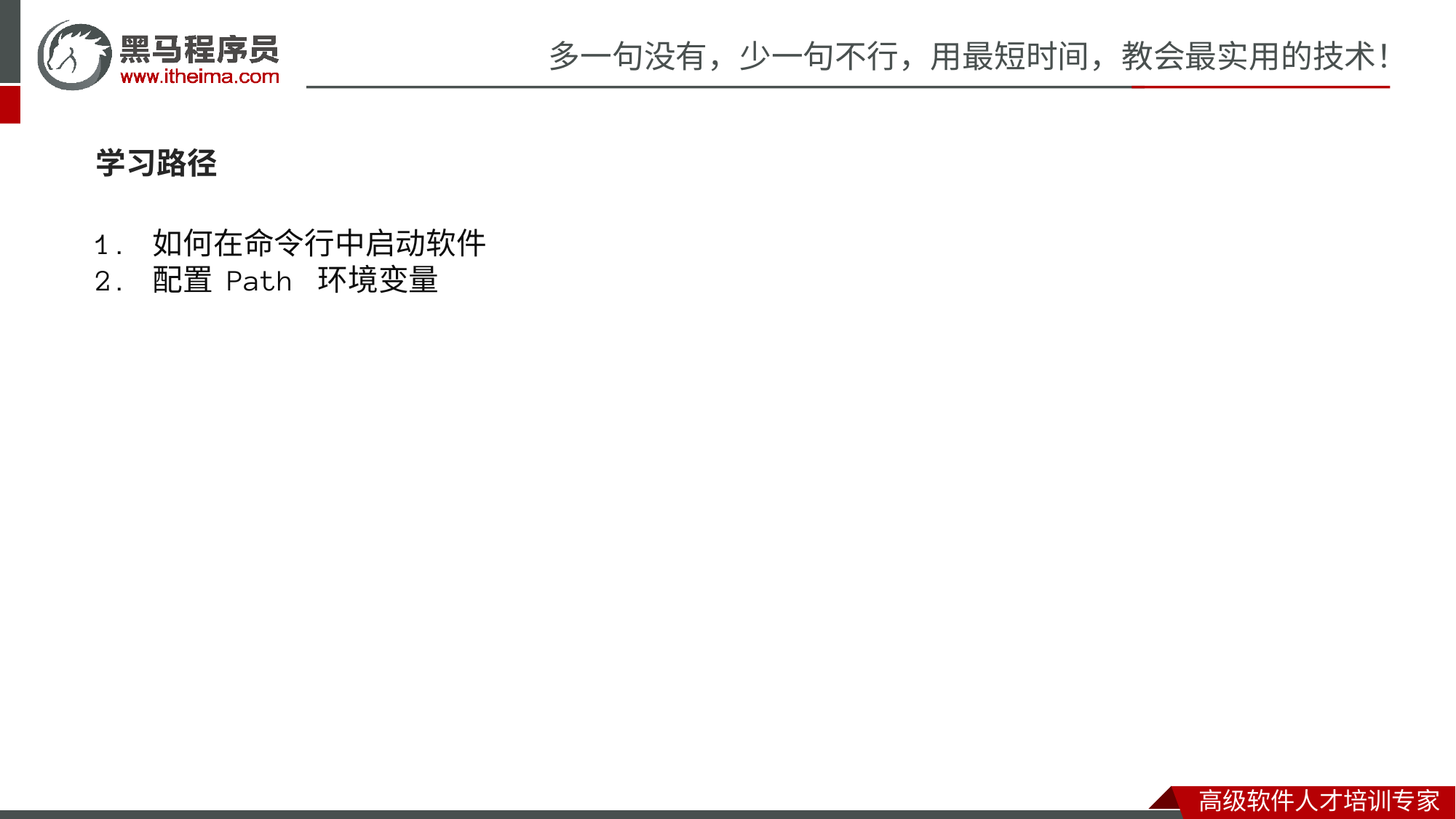

学习路径
1. 如何在命令行中启动软件
2. 配置 Path 环境变量